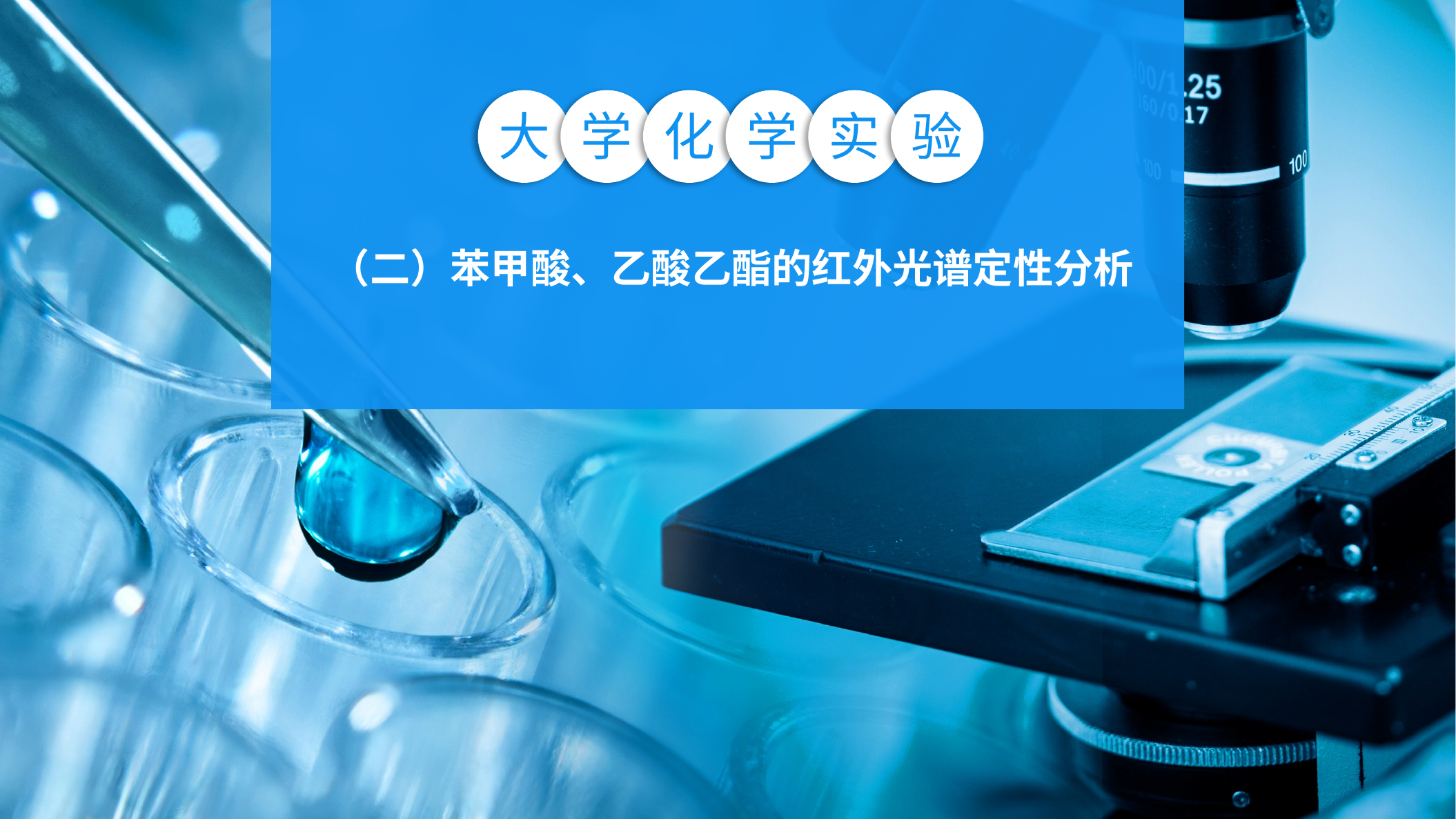

大

学

化

学

实

验
（二）苯甲酸、乙酸乙酯的红外光谱定性分析